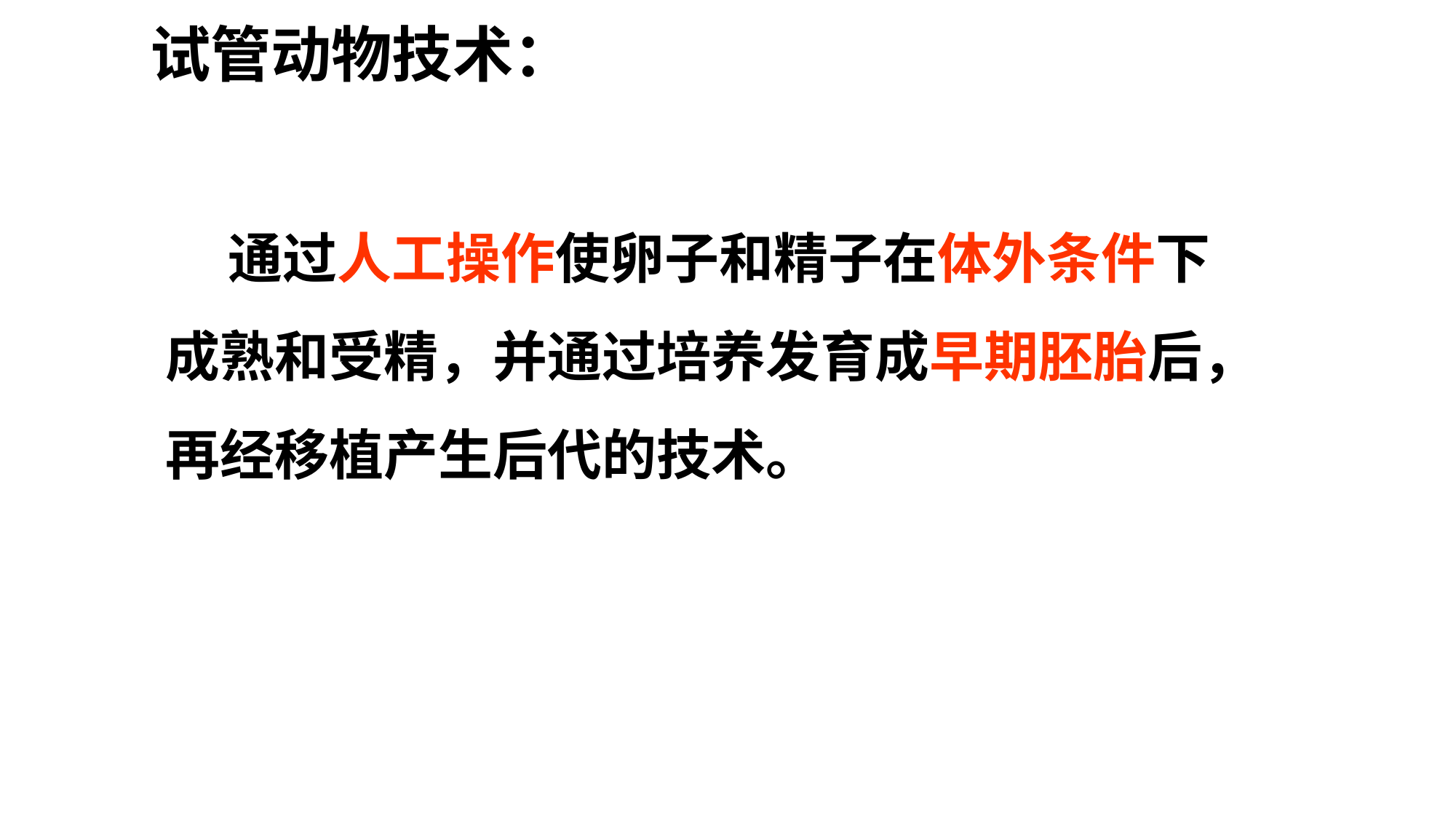

试管动物技术：
    通过人工操作使卵子和精子在体外条件下成熟和受精，并通过培养发育成早期胚胎后，再经移植产生后代的技术。